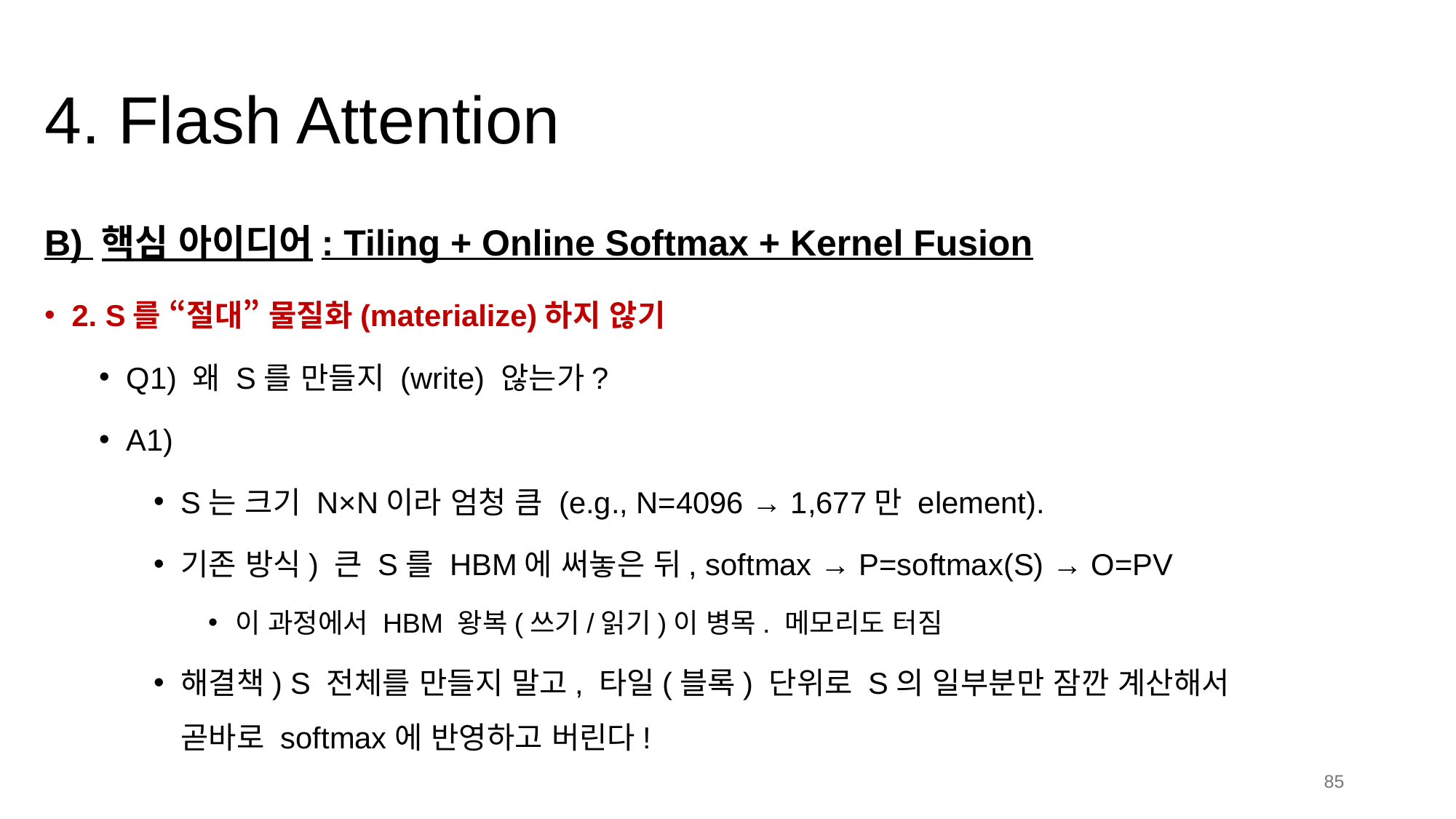

# 4. Flash Attention
B) 핵심 아이디어: Tiling + Online Softmax + Kernel Fusion
2. S를 “절대” 물질화(materialize)하지 않기
Q1) 왜 S를 만들지 (write) 않는가?
A1)
S는 크기 N×N이라 엄청 큼 (e.g., N=4096 → 1,677만 element).
기존 방식) 큰 S를 HBM에 써놓은 뒤, softmax → P=softmax(S) → O=PV
이 과정에서 HBM 왕복(쓰기/읽기)이 병목. 메모리도 터짐
해결책) S 전체를 만들지 말고, 타일(블록) 단위로 S의 일부분만 잠깐 계산해서
곧바로 softmax에 반영하고 버린다!

85